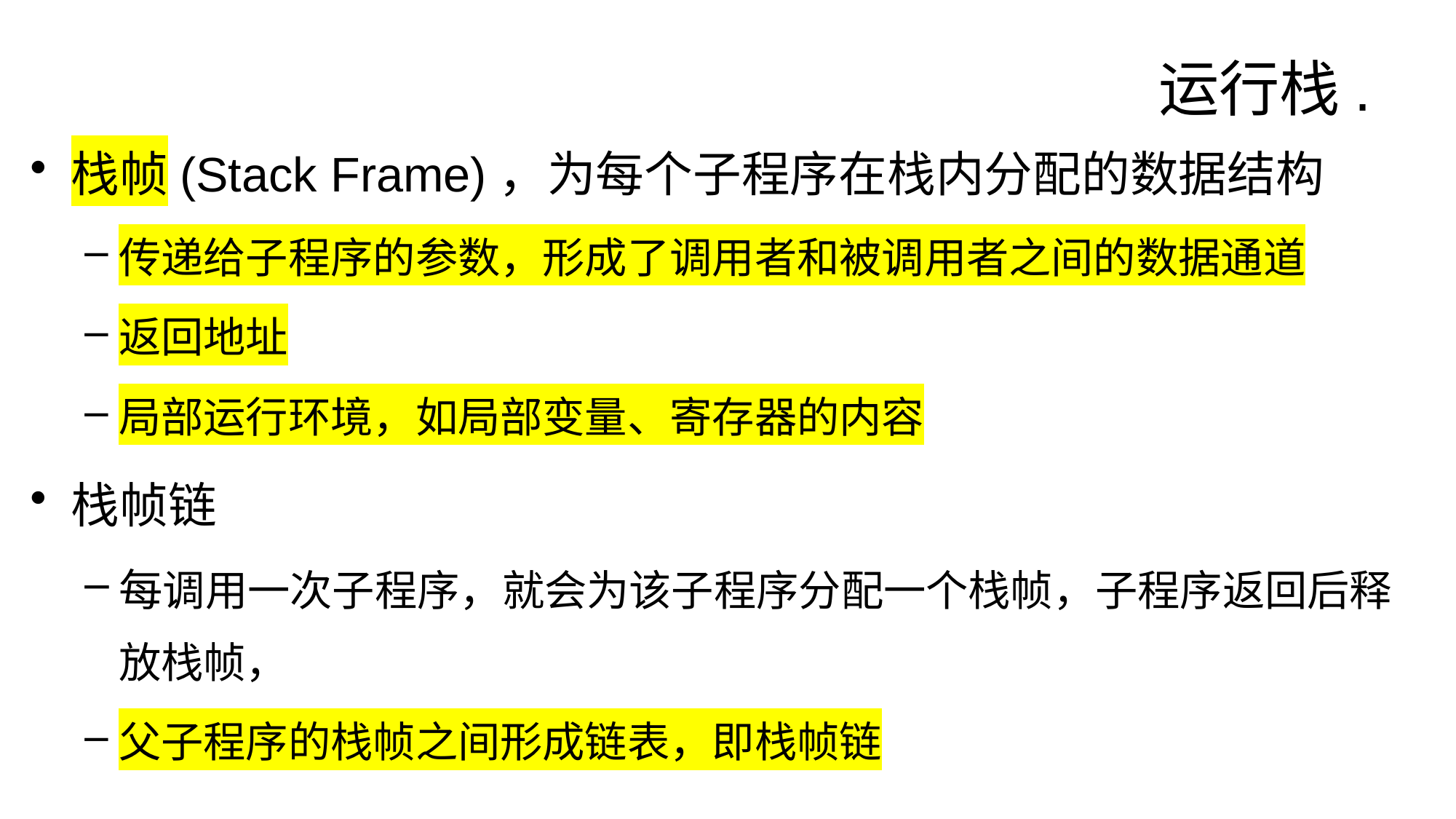

# 运行栈.
栈帧(Stack Frame)，为每个子程序在栈内分配的数据结构
传递给子程序的参数，形成了调用者和被调用者之间的数据通道
返回地址
局部运行环境，如局部变量、寄存器的内容
栈帧链
每调用一次子程序，就会为该子程序分配一个栈帧，子程序返回后释放栈帧，
父子程序的栈帧之间形成链表，即栈帧链